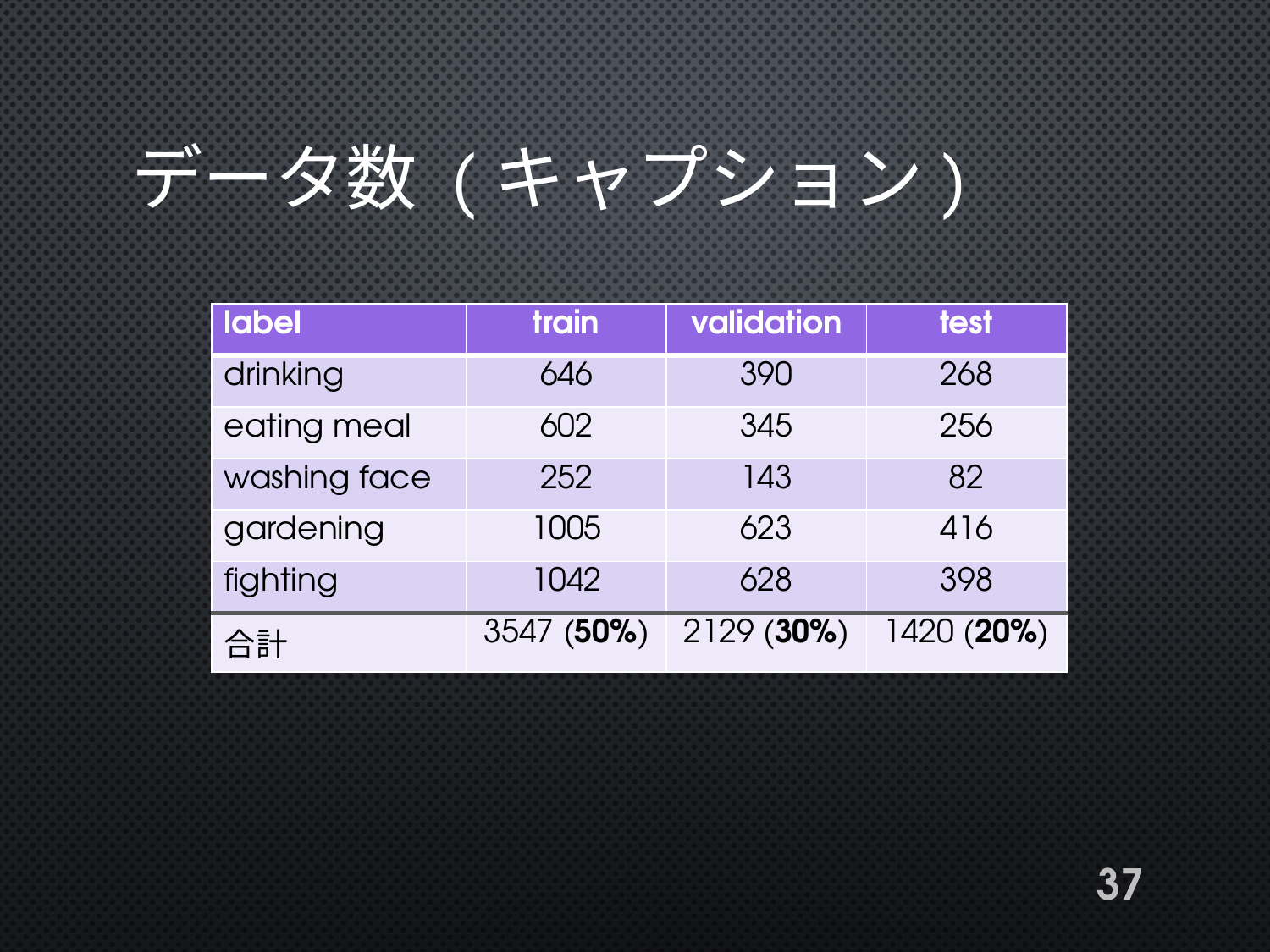

# データ数 (キャプション)
| label | train | validation | test |
| --- | --- | --- | --- |
| drinking | 646 | 390 | 268 |
| eating meal | 602 | 345 | 256 |
| washing face | 252 | 143 | 82 |
| gardening | 1005 | 623 | 416 |
| fighting | 1042 | 628 | 398 |
| 合計 | 3547 (50%) | 2129 (30%) | 1420 (20%) |
37